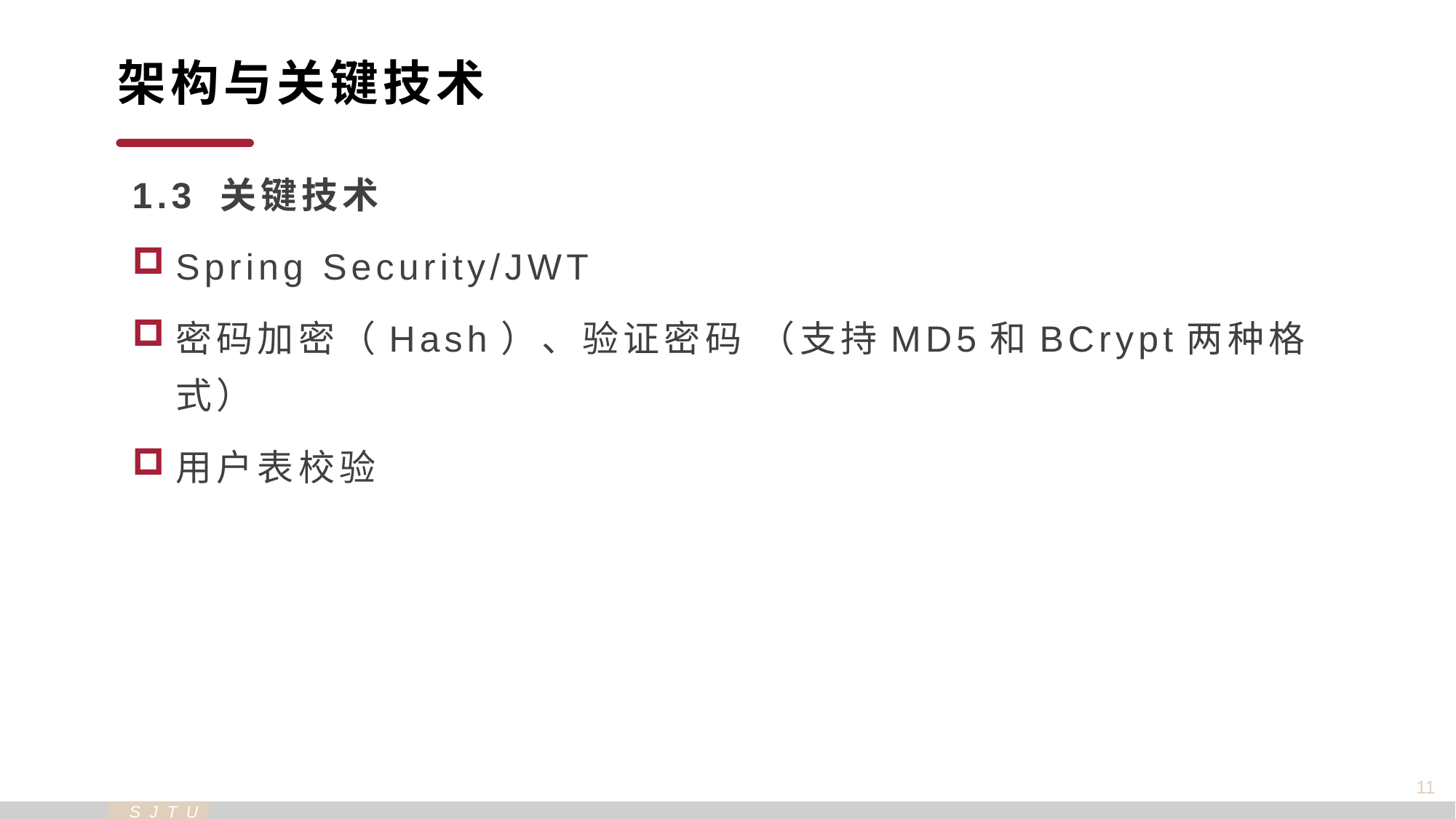

架构与关键技术
1.3 关键技术
Spring Security/JWT
密码加密（Hash）、验证密码 （支持MD5和BCrypt两种格式）
用户表校验

11